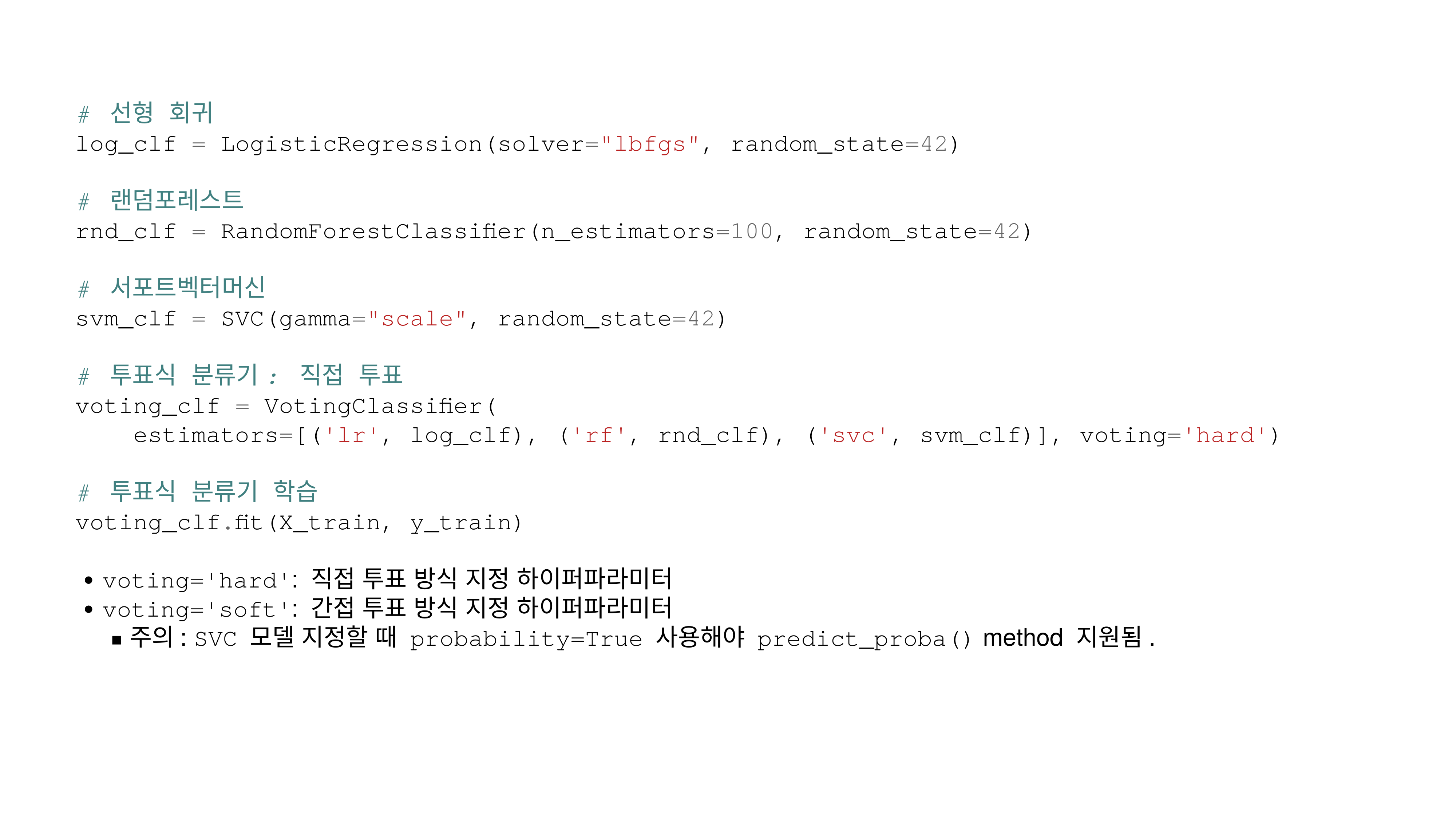

# 선형 회귀
log_clf = LogisticRegression(solver="lbfgs", random_state=42)

# 랜덤포레스트
rnd_clf = RandomForestClassifier(n_estimators=100, random_state=42)

# 서포트벡터머신
svm_clf = SVC(gamma="scale", random_state=42)

# 투표식 분류기: 직접 투표
voting_clf = VotingClassifier(
    estimators=[('lr', log_clf), ('rf', rnd_clf), ('svc', svm_clf)], voting='hard')

# 투표식 분류기 학습
voting_clf.fit(X_train, y_train)

voting='hard': 직접 투표 방식 지정 하이퍼파라미터
voting='soft': 간접 투표 방식 지정 하이퍼파라미터
주의: SVC 모델 지정할 때 probability=True 사용해야 predict_proba() method 지원됨.